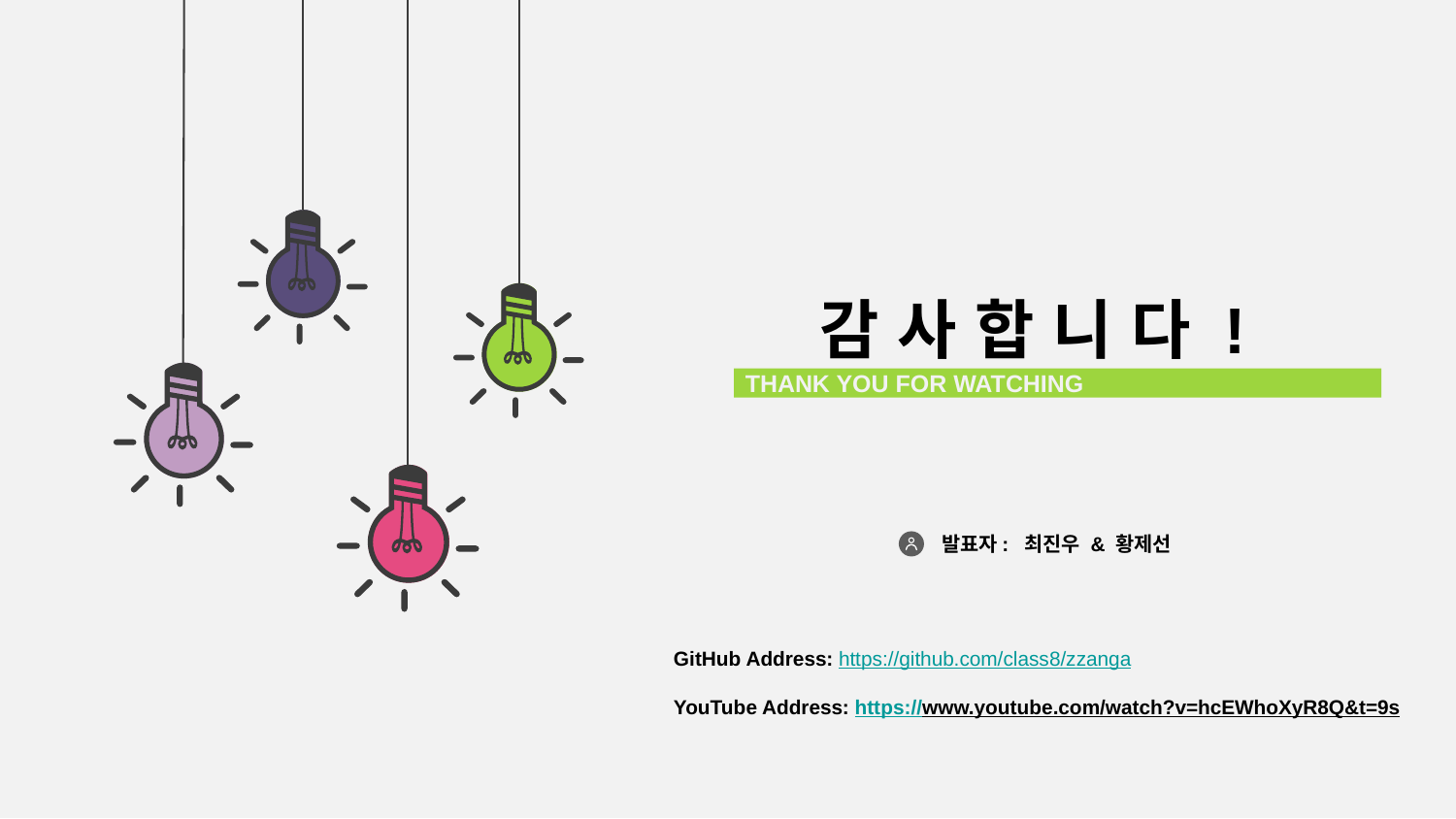

감 사 합 니 다 !
THANK YOU FOR WATCHING
발표자:  최진우 & 황제선

GitHub Address: https://github.com/class8/zzanga

YouTube Address: https://www.youtube.com/watch?v=hcEWhoXyR8Q&t=9s